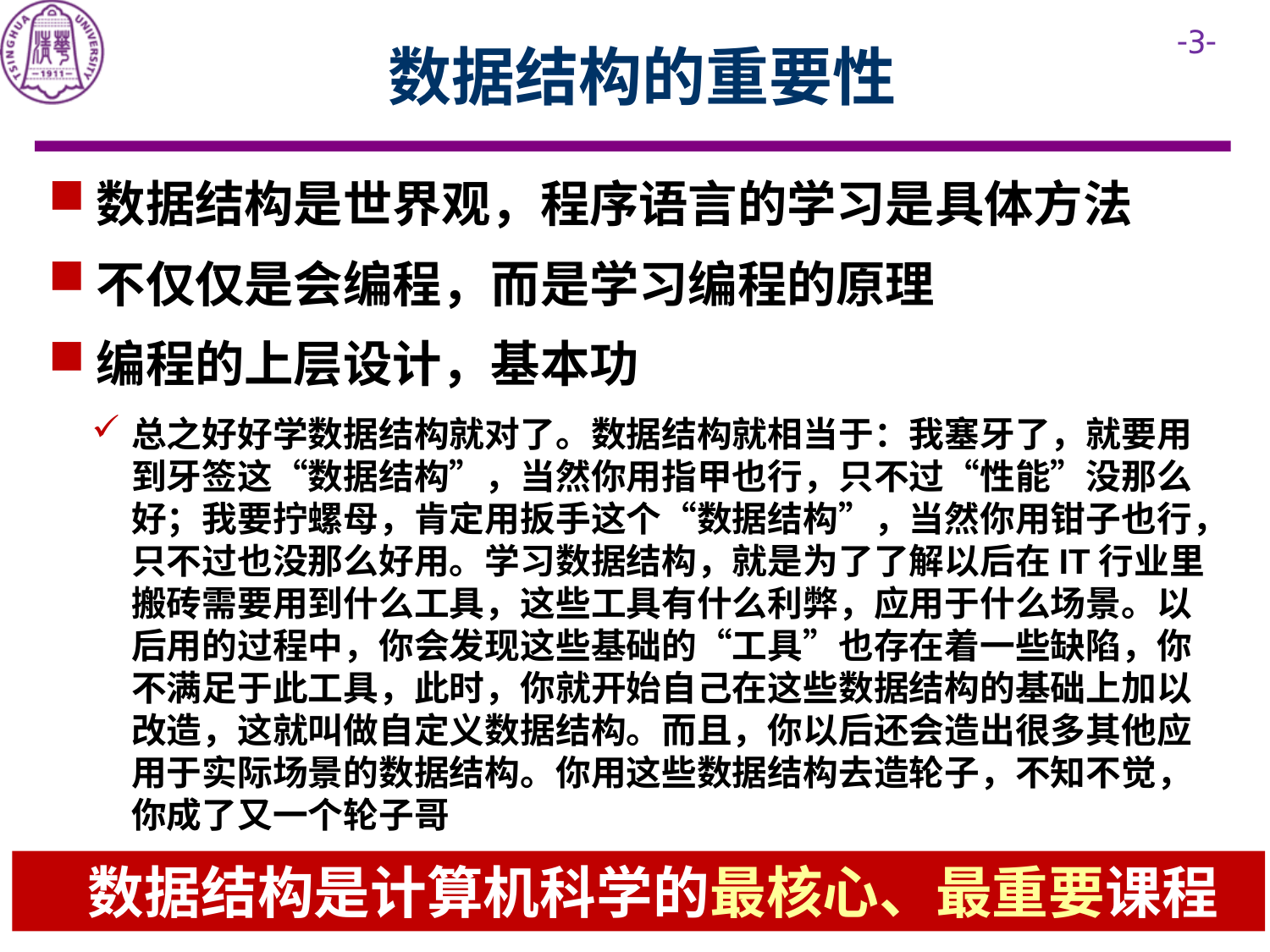

# 数据结构的重要性
数据结构是世界观，程序语言的学习是具体方法
不仅仅是会编程，而是学习编程的原理
编程的上层设计，基本功
总之好好学数据结构就对了。数据结构就相当于：我塞牙了，就要用到牙签这“数据结构”，当然你用指甲也行，只不过“性能”没那么好；我要拧螺母，肯定用扳手这个“数据结构”，当然你用钳子也行，只不过也没那么好用。学习数据结构，就是为了了解以后在IT行业里搬砖需要用到什么工具，这些工具有什么利弊，应用于什么场景。以后用的过程中，你会发现这些基础的“工具”也存在着一些缺陷，你不满足于此工具，此时，你就开始自己在这些数据结构的基础上加以改造，这就叫做自定义数据结构。而且，你以后还会造出很多其他应用于实际场景的数据结构。你用这些数据结构去造轮子，不知不觉，你成了又一个轮子哥
数据结构是计算机科学的最核心、最重要课程